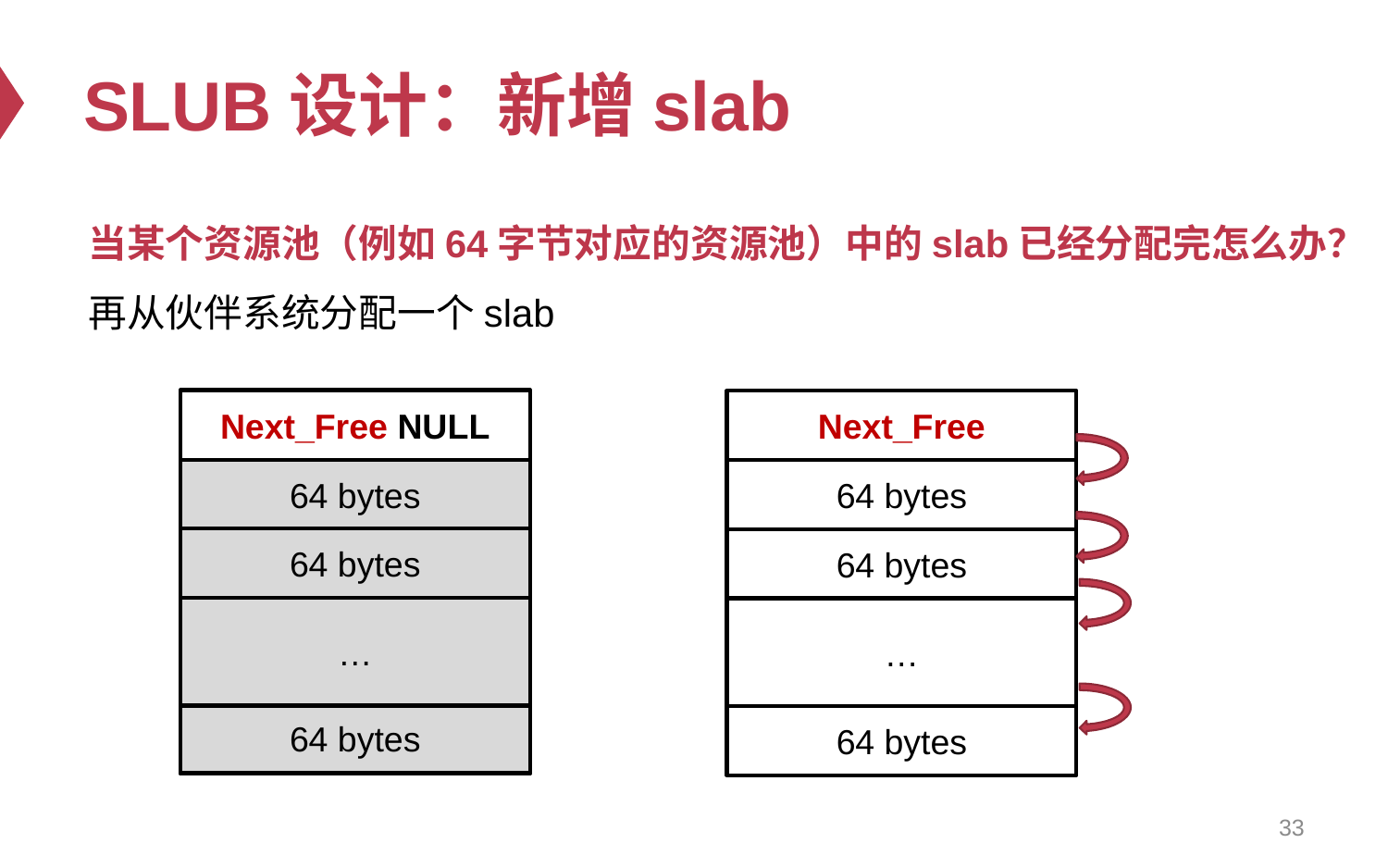

# SLUB设计：新增slab
当某个资源池（例如64字节对应的资源池）中的slab已经分配完怎么办？
再从伙伴系统分配一个slab
Next_Free NULL
Next_Free

64 bytes
64 bytes

64 bytes
64 bytes

…
…

64 bytes
64 bytes
33